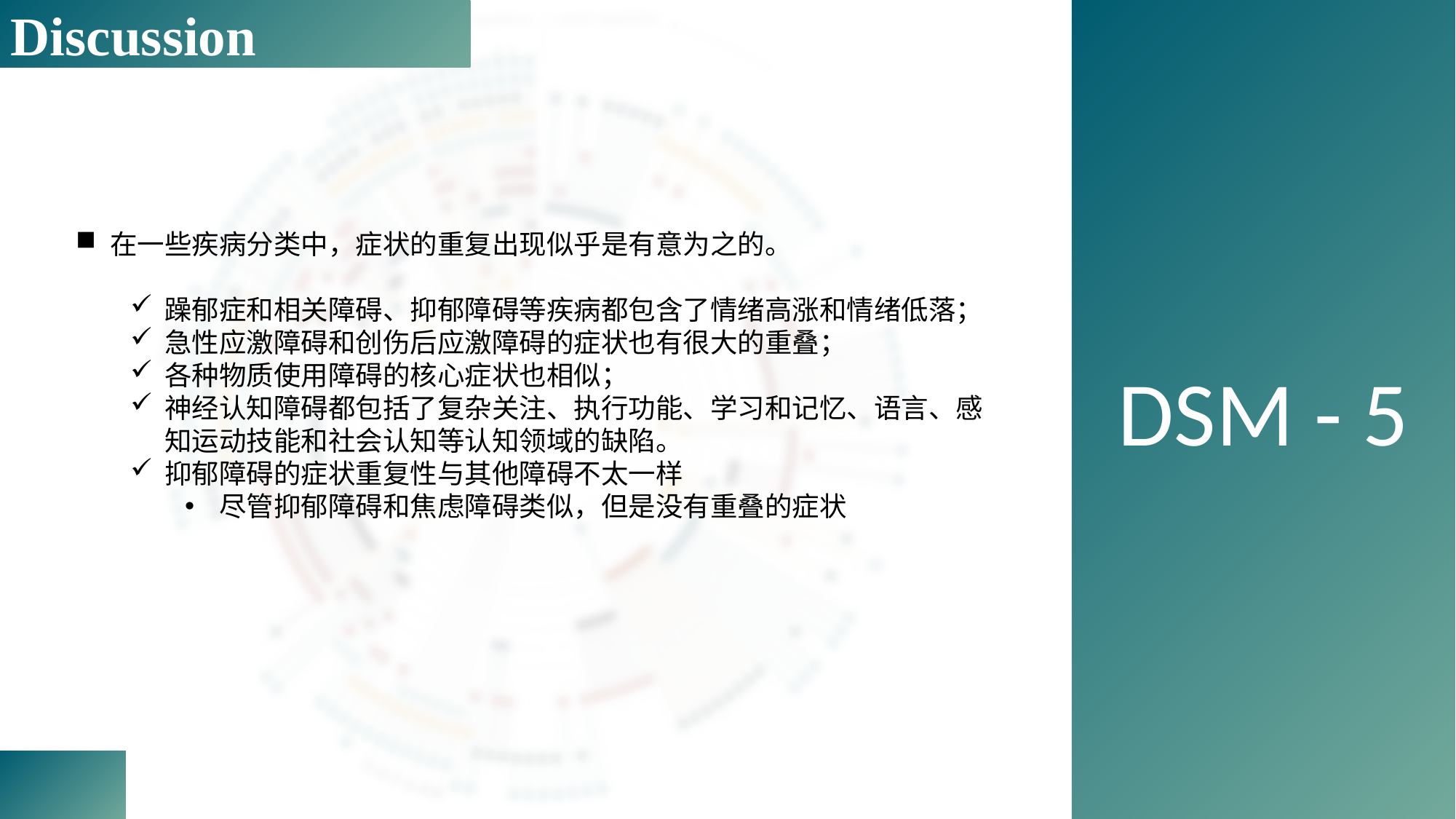

Discussion
DSM - 5
在一些疾病分类中，症状的重复出现似乎是有意为之的。

躁郁症和相关障碍、抑郁障碍等疾病都包含了情绪高涨和情绪低落；
急性应激障碍和创伤后应激障碍的症状也有很大的重叠；
各种物质使用障碍的核心症状也相似；
神经认知障碍都包括了复杂关注、执行功能、学习和记忆、语言、感知运动技能和社会认知等认知领域的缺陷。
抑郁障碍的症状重复性与其他障碍不太一样
尽管抑郁障碍和焦虑障碍类似，但是没有重叠的症状